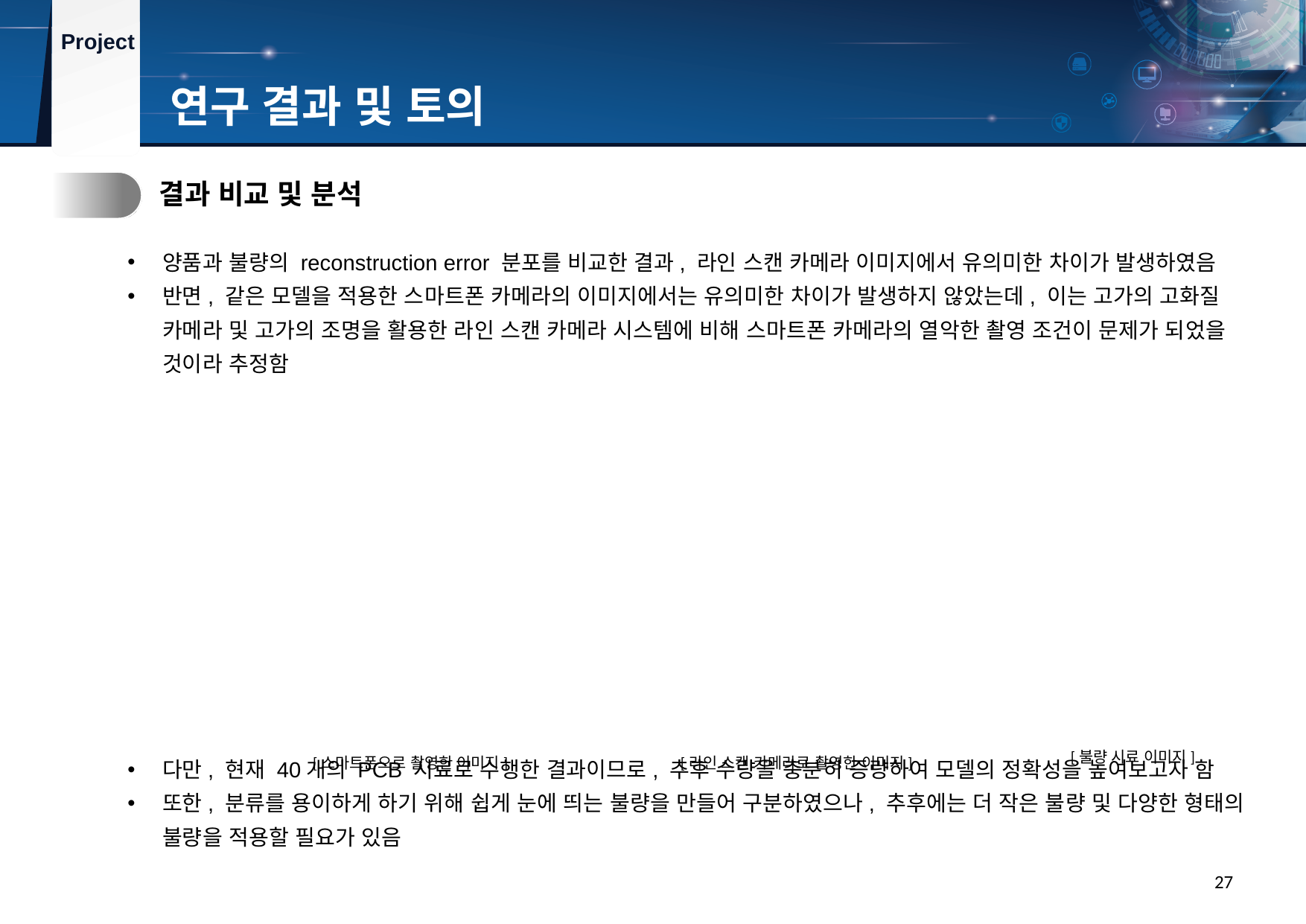

연구 결과 및 토의

3.
결과 비교 및 분석
양품과 불량의 reconstruction error 분포를 비교한 결과, 라인 스캔 카메라 이미지에서 유의미한 차이가 발생하였음
반면, 같은 모델을 적용한 스마트폰 카메라의 이미지에서는 유의미한 차이가 발생하지 않았는데, 이는 고가의 고화질 카메라 및 고가의 조명을 활용한 라인 스캔 카메라 시스템에 비해 스마트폰 카메라의 열악한 촬영 조건이 문제가 되었을 것이라 추정함

다만, 현재 40개의 PCB 시료로 수행한 결과이므로, 추후 수량을 충분히 증량하여 모델의 정확성을 높여보고자 함
또한, 분류를 용이하게 하기 위해 쉽게 눈에 띄는 불량을 만들어 구분하였으나, 추후에는 더 작은 불량 및 다양한 형태의 불량을 적용할 필요가 있음
[불량 시료 이미지]
[스마트폰으로 촬영한 이미지]
[라인 스캔 카메라로 촬영한 이미지]
27